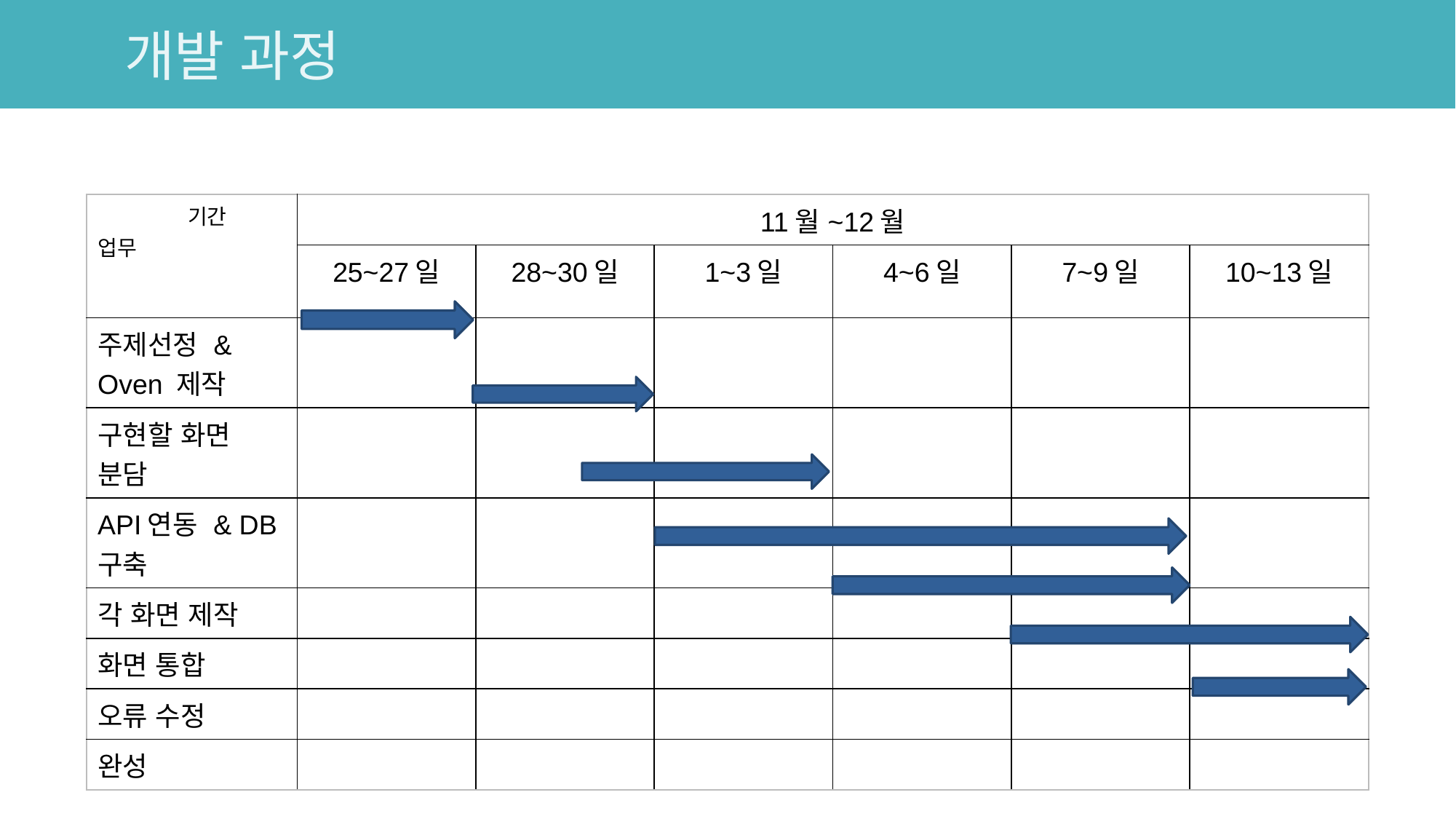

# 개발 과정
| 기간 업무 | 11월~12월 |  |  |  |  |  |
| --- | --- | --- | --- | --- | --- | --- |
|  | 25~27일 | 28~30일 | 1~3일 | 4~6일 | 7~9일 | 10~13일 |
| 주제선정 & Oven 제작 |  |  |  |  |  |  |
| 구현할 화면 분담 |  |  |  |  |  |  |
| API연동 & DB구축 |  |  |  |  |  |  |
| 각 화면 제작 |  |  |  |  |  |  |
| 화면 통합 |  |  |  |  |  |  |
| 오류 수정 |  |  |  |  |  |  |
| 완성 |  |  |  |  |  |  |